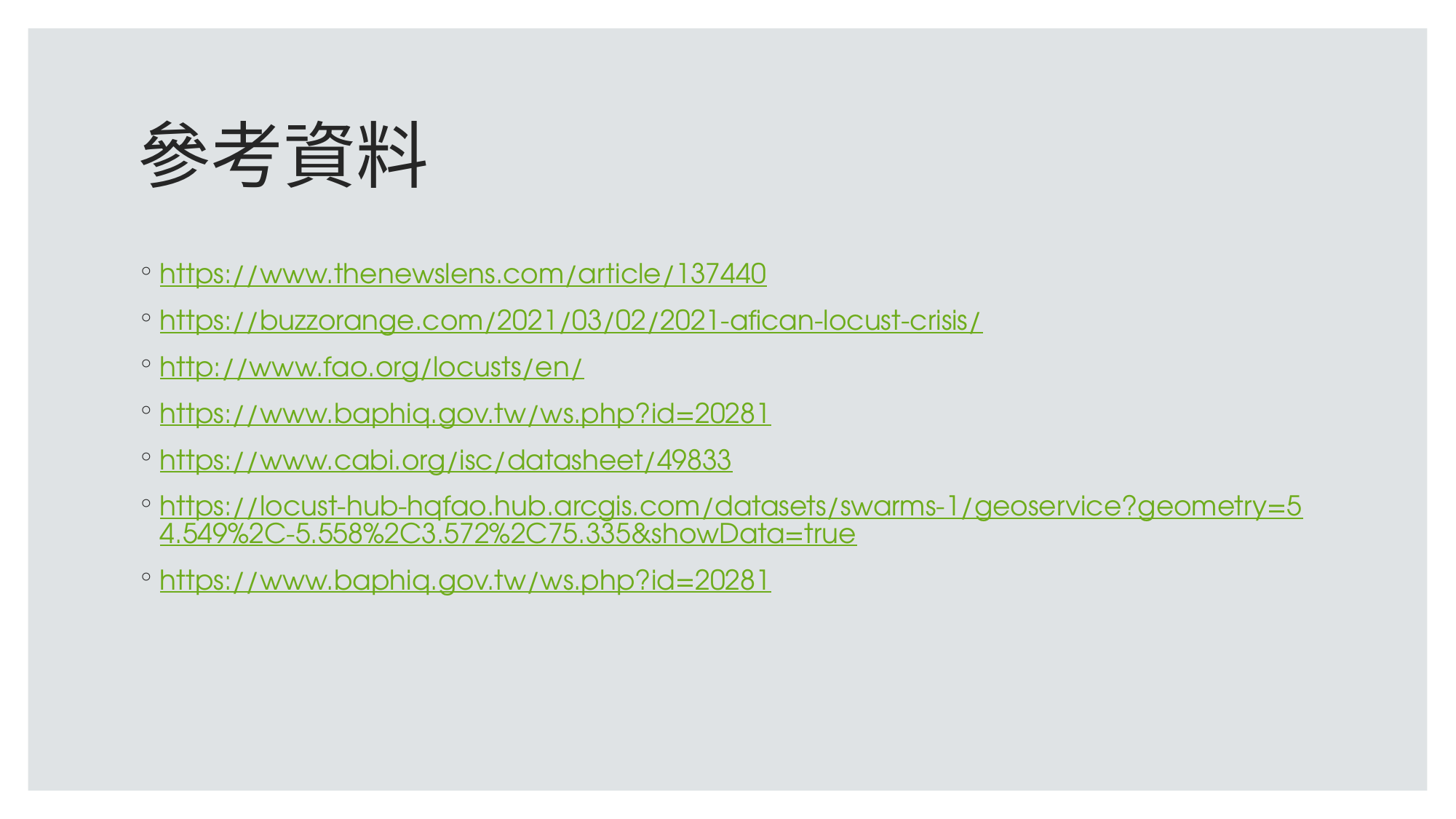

# 參考資料
https://www.thenewslens.com/article/137440
https://buzzorange.com/2021/03/02/2021-afican-locust-crisis/
http://www.fao.org/locusts/en/
https://www.baphiq.gov.tw/ws.php?id=20281
https://www.cabi.org/isc/datasheet/49833
https://locust-hub-hqfao.hub.arcgis.com/datasets/swarms-1/geoservice?geometry=54.549%2C-5.558%2C3.572%2C75.335&showData=true
https://www.baphiq.gov.tw/ws.php?id=20281